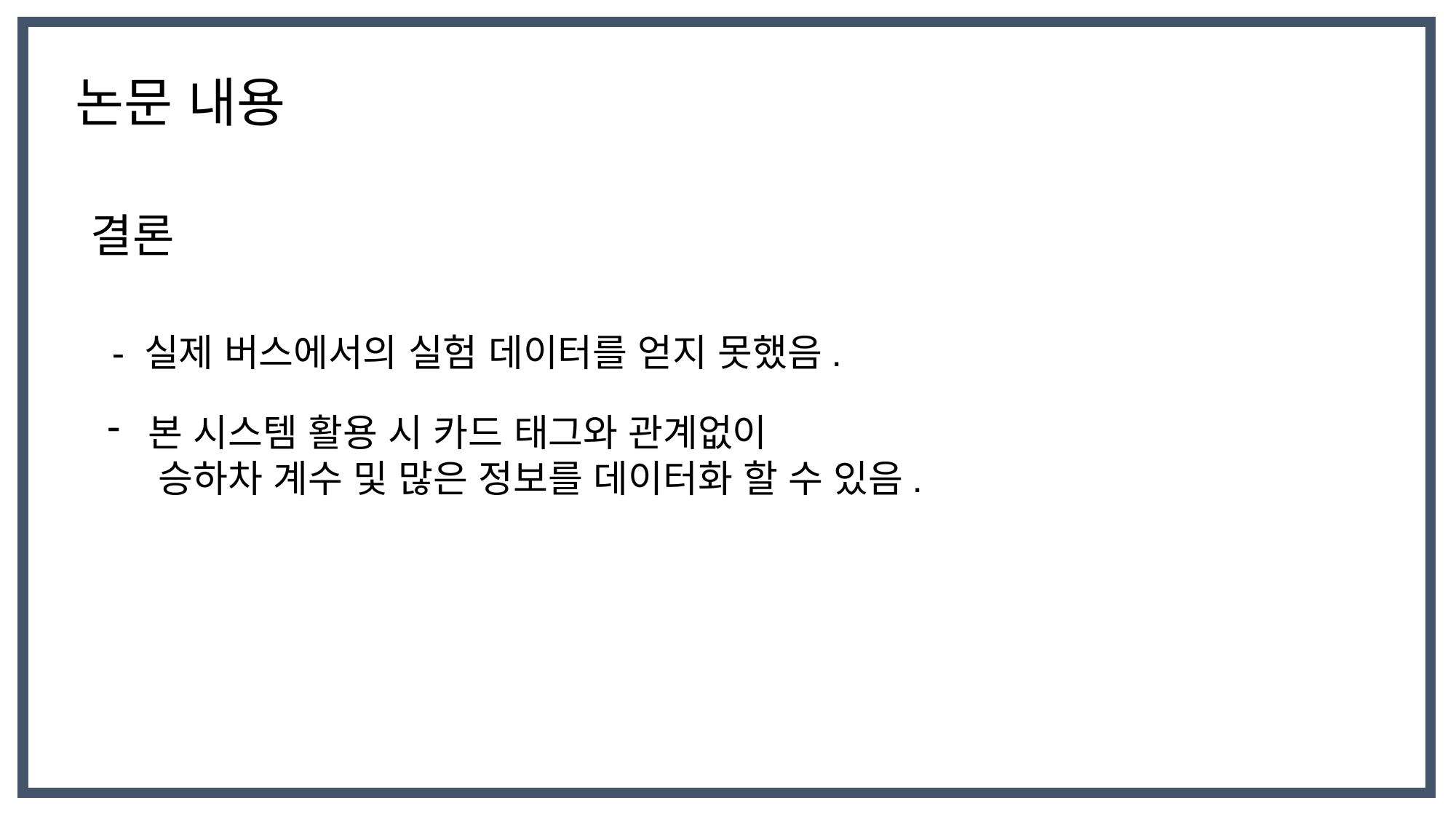

논문 내용
결론

- 실제 버스에서의 실험 데이터를 얻지 못했음.
본 시스템 활용 시 카드 태그와 관계없이
    승하차 계수 및 많은 정보를 데이터화 할 수 있음.